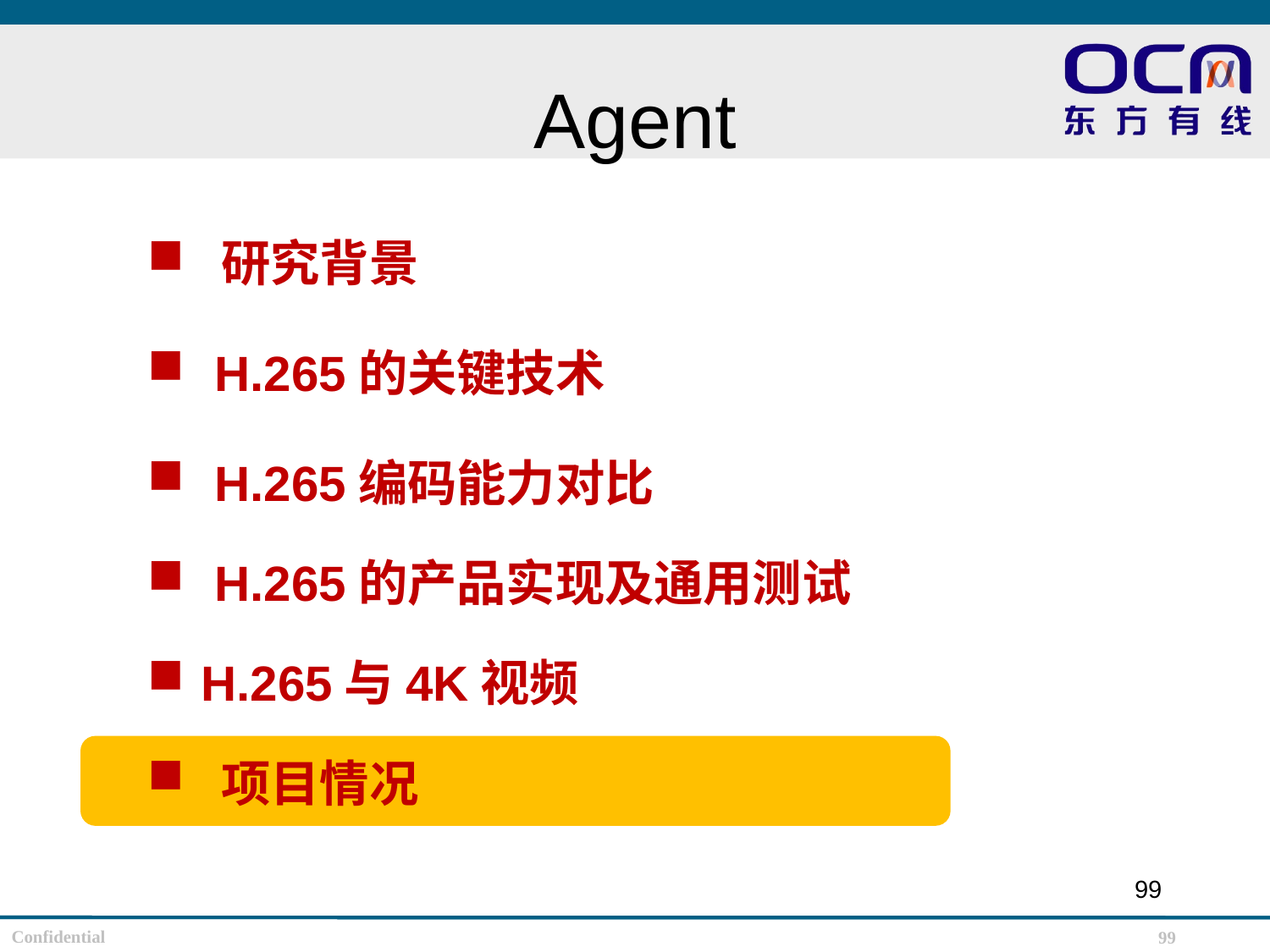

# Agent
  研究背景
  H.265的关键技术
  H.265编码能力对比
  H.265的产品实现及通用测试
 H.265与4K视频

  项目情况
99